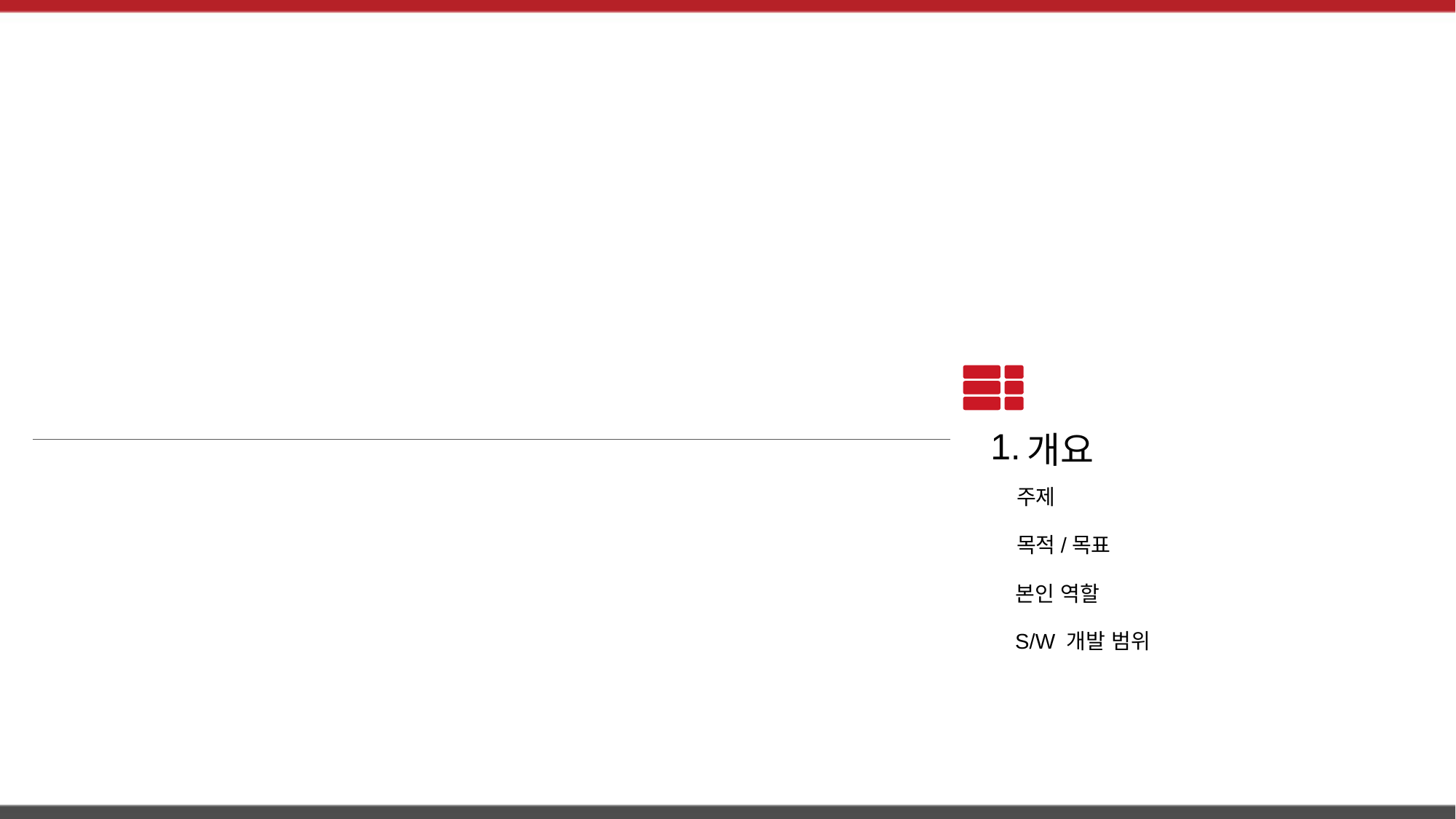

1.
개요
주제
목적/목표
본인 역할
S/W 개발 범위